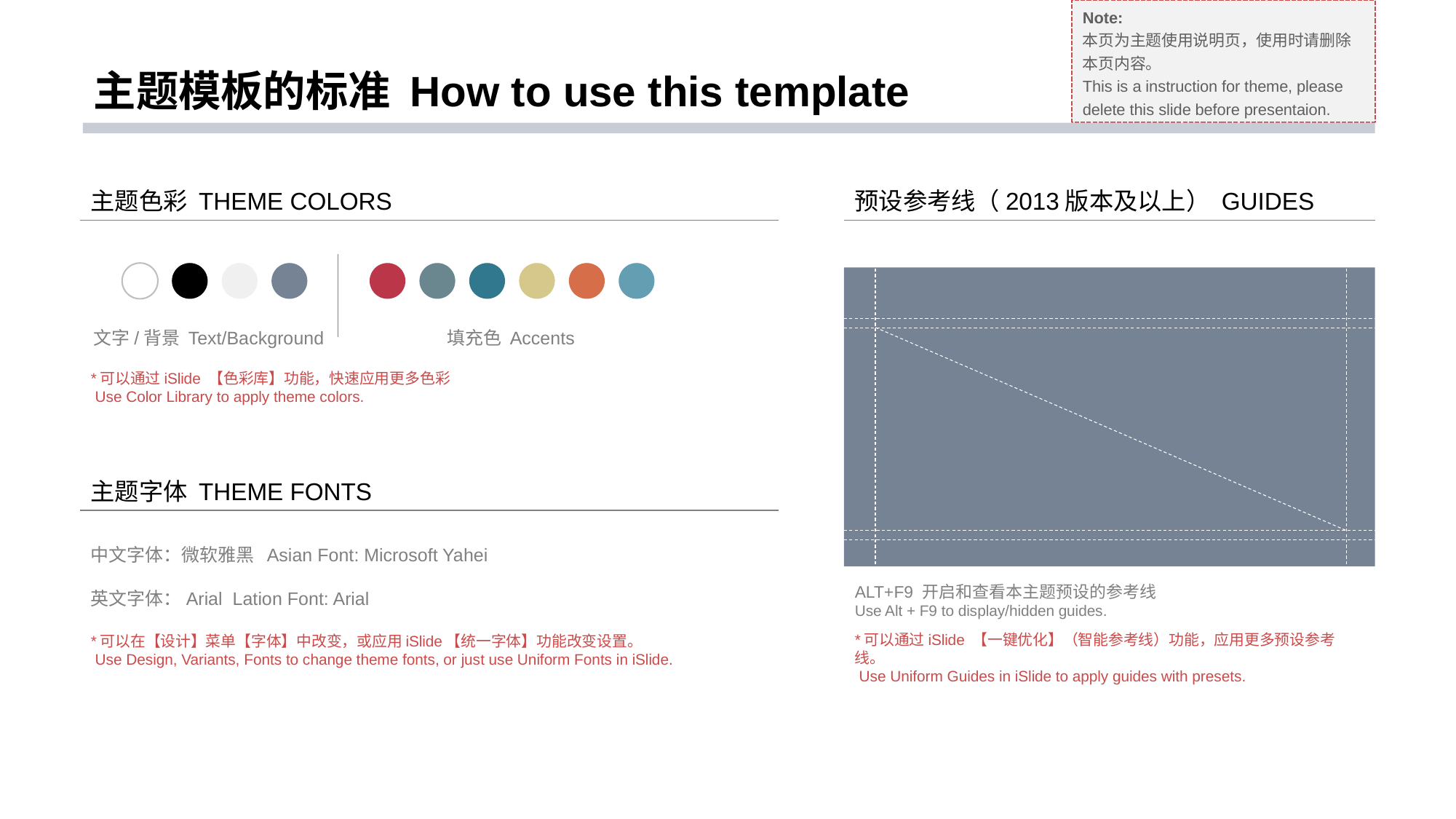

Note:
本页为主题使用说明页，使用时请删除本页内容。
This is a instruction for theme, please delete this slide before presentaion.
主题模板的标准 How to use this template

主题色彩 THEME COLORS
预设参考线（2013版本及以上） GUIDES

ALT+F9 开启和查看本主题预设的参考线
Use Alt + F9 to display/hidden guides.

文字/背景 Text/Background
填充色 Accents
*可以通过iSlide 【色彩库】功能，快速应用更多色彩
 Use Color Library to apply theme colors.
主题字体 THEME FONTS
中文字体：微软雅黑  Asian Font: Microsoft Yahei

英文字体：Arial  Lation Font: Arial
*可以通过iSlide 【一键优化】（智能参考线）功能，应用更多预设参考线。
 Use Uniform Guides in iSlide to apply guides with presets.
*可以在【设计】菜单【字体】中改变，或应用iSlide【统一字体】功能改变设置。
 Use Design, Variants, Fonts to change theme fonts, or just use Uniform Fonts in iSlide.